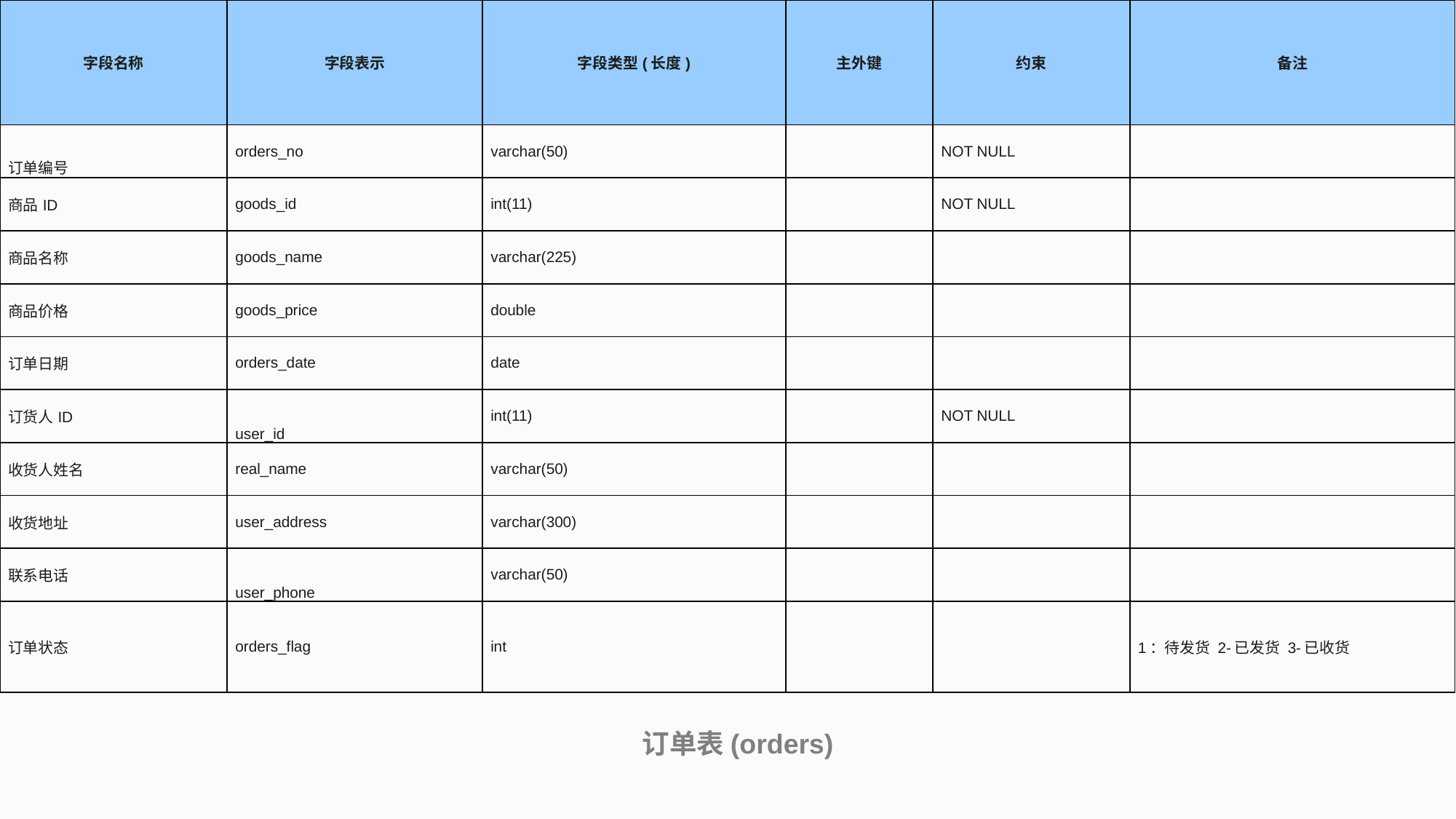

| 字段名称 | 字段表示 | 字段类型(长度) | 主外键 | 约束 | 备注 |
| --- | --- | --- | --- | --- | --- |
| 订单编号 | orders\_no | varchar(50) |  | NOT NULL |  |
| 商品ID | goods\_id | int(11) |  | NOT NULL |  |
| 商品名称 | goods\_name | varchar(225) |  |  |  |
| 商品价格 | goods\_price | double |  |  |  |
| 订单日期 | orders\_date | date |  |  |  |
| 订货人ID | user\_id | int(11) |  | NOT NULL |  |
| 收货人姓名 | real\_name | varchar(50) |  |  |  |
| 收货地址 | user\_address | varchar(300) |  |  |  |
| 联系电话 | user\_phone | varchar(50) |  |  |  |
| 订单状态 | orders\_flag | int |  |  | 1：待发货 2-已发货 3-已收货 |
订单表(orders)